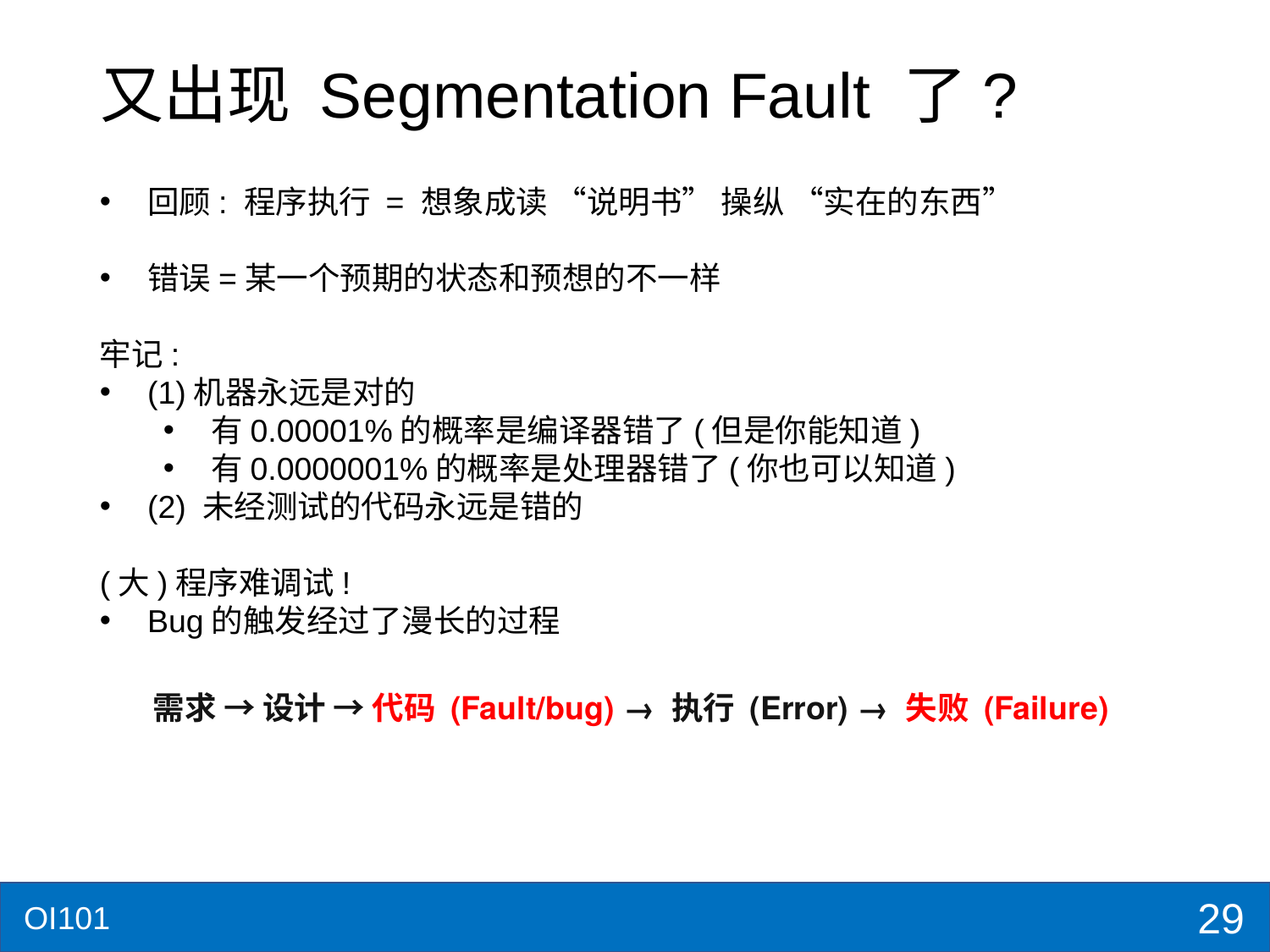

# 又出现 Segmentation Fault 了?
回顾: 程序执行 = 想象成读 “说明书” 操纵 “实在的东西”

错误=某一个预期的状态和预想的不一样

牢记:
(1)机器永远是对的
有0.00001%的概率是编译器错了(但是你能知道)
有0.0000001%的概率是处理器错了(你也可以知道)
(2) 未经测试的代码永远是错的

(大)程序难调试!
Bug的触发经过了漫长的过程
需求 → 设计 → 代码 (Fault/bug) → 执行 (Error) → 失败 (Failure)
29